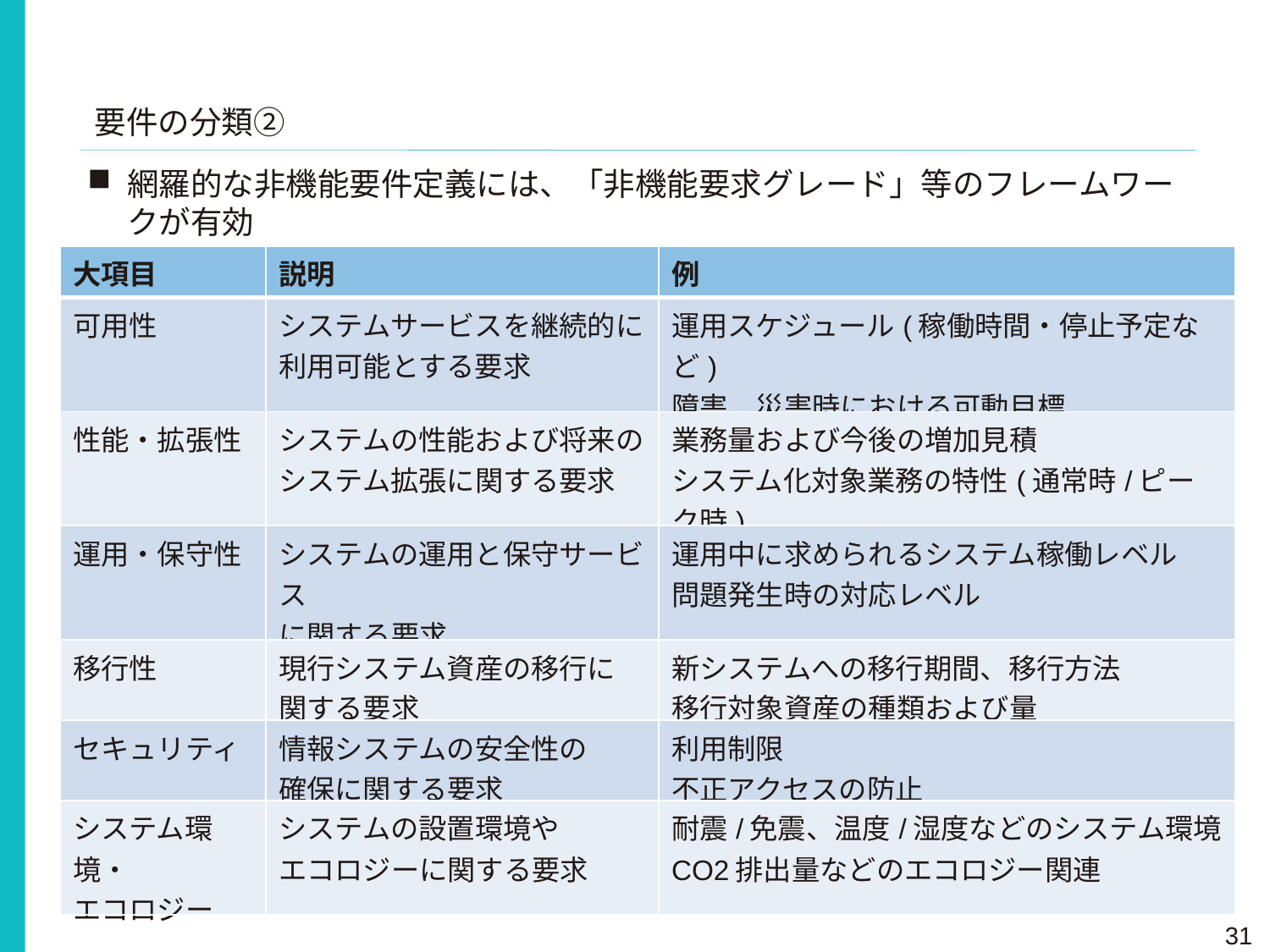

要件の分類②
網羅的な非機能要件定義には、「非機能要求グレード」等のフレームワークが有効
| 大項目 | 説明 | 例 |
| --- | --- | --- |
| 可用性 | システムサービスを継続的に 利用可能とする要求 | 運用スケジュール(稼働時間・停止予定など) 障害、災害時における可動目標 |
| 性能・拡張性 | システムの性能および将来の システム拡張に関する要求 | 業務量および今後の増加見積 システム化対象業務の特性(通常時/ピーク時) |
| 運用・保守性 | システムの運用と保守サービス に関する要求 | 運用中に求められるシステム稼働レベル 問題発生時の対応レベル |
| 移行性 | 現行システム資産の移行に 関する要求 | 新システムへの移行期間、移行方法 移行対象資産の種類および量 |
| セキュリティ | 情報システムの安全性の 確保に関する要求 | 利用制限 不正アクセスの防止 |
| システム環境・ エコロジー | システムの設置環境や エコロジーに関する要求 | 耐震/免震、温度/湿度などのシステム環境 CO2排出量などのエコロジー関連 |
IPA/SEC 非機能要求グレード
：https://www.ipa.go.jp/sec/softwareengineering/std/ent03-b.html
31